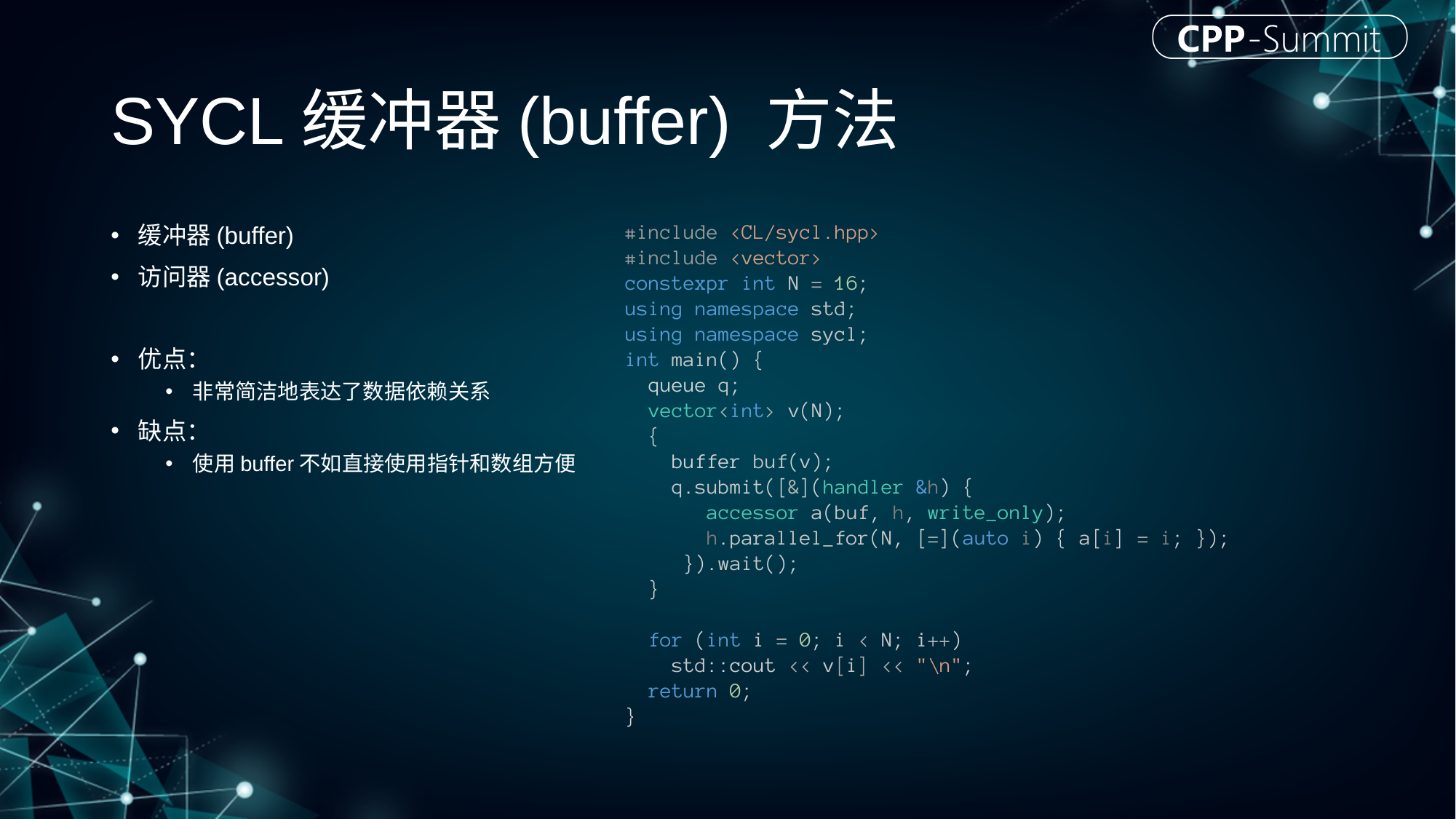

# SYCL缓冲器(buffer) 方法
#include <CL/sycl.hpp>
#include <vector>
constexpr int N = 16;
using namespace std;
using namespace sycl;
int main() {
  queue q;
  vector<int> v(N);
  {
    buffer buf(v);
    q.submit([&](handler &h) {
       accessor a(buf, h, write_only);
       h.parallel_for(N, [=](auto i) { a[i] = i; });
     }).wait();
  }
  for (int i = 0; i < N; i++)
    std::cout << v[i] << "\n";
  return 0;
}
缓冲器(buffer)
访问器(accessor)

优点：
非常简洁地表达了数据依赖关系
缺点：
使用buffer不如直接使用指针和数组方便